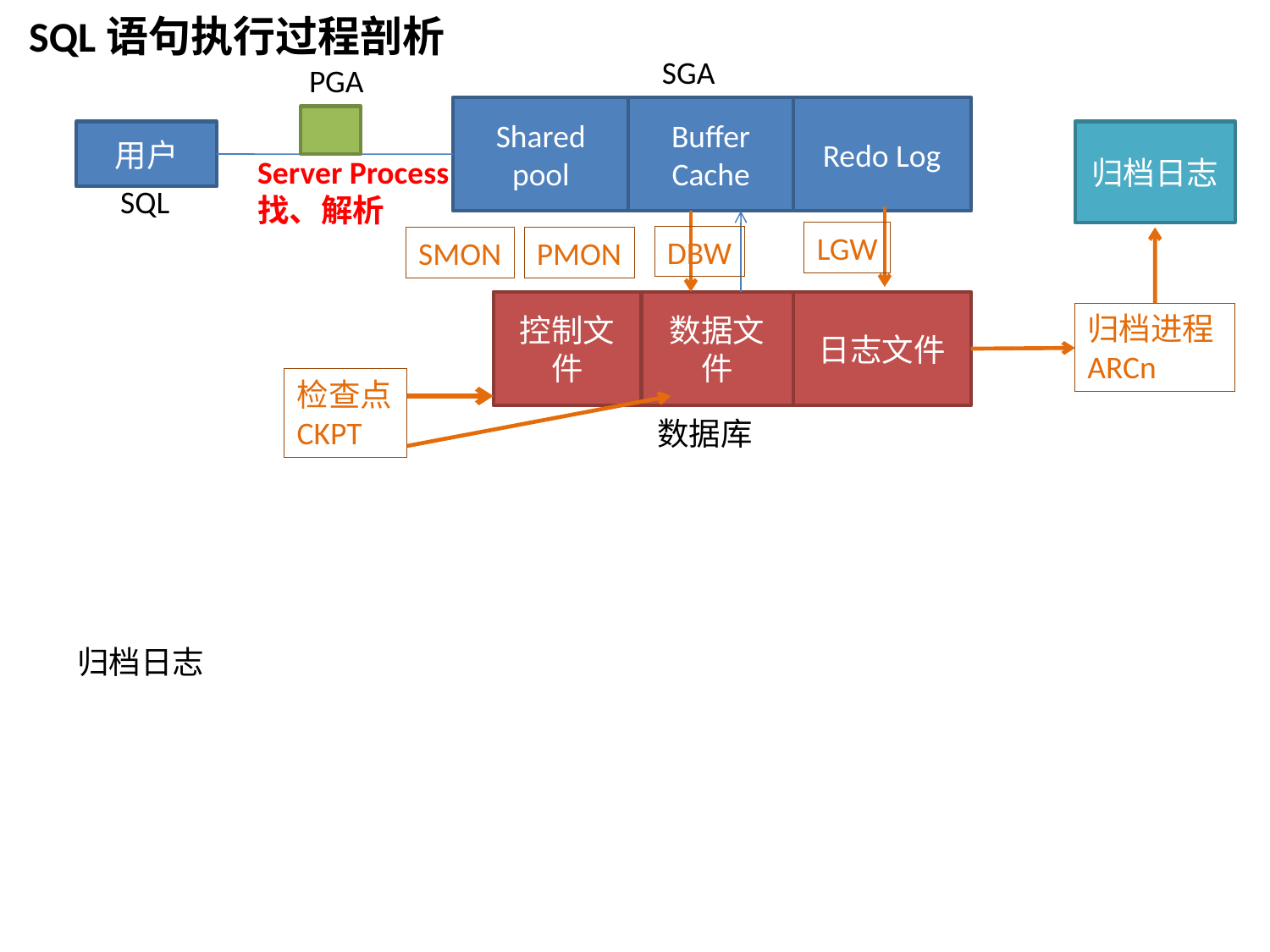

SQL语句执行过程剖析
SGA
PGA
Shared pool
Buffer Cache
Redo Log

用户
归档日志
Server Process
找、解析
SQL
LGW
DBW
PMON
SMON
日志文件
控制文件
数据文件
归档进程
ARCn
检查点
CKPT
数据库
归档日志